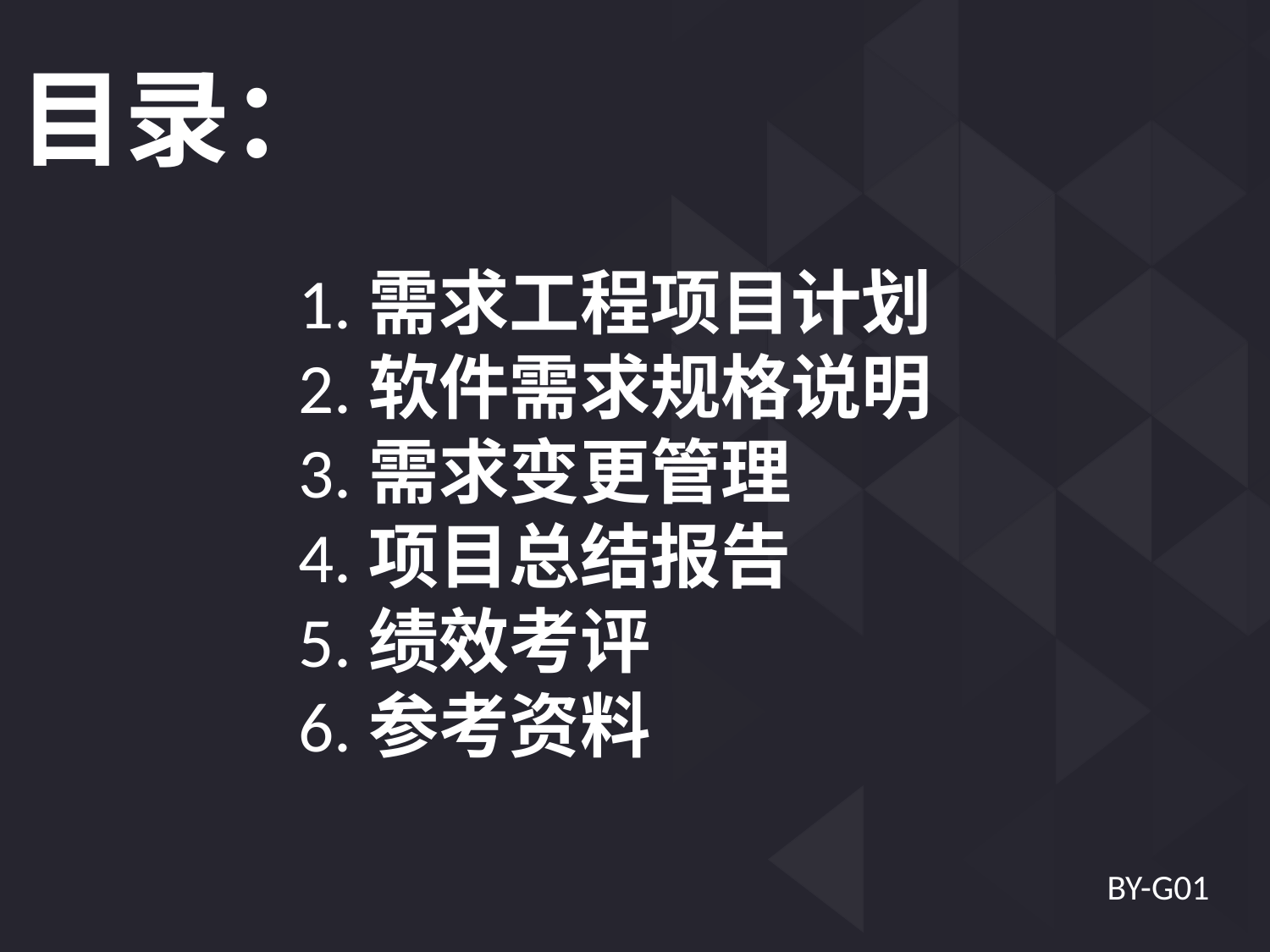

目录：
1.需求工程项目计划
2.软件需求规格说明
3.需求变更管理
4.项目总结报告
5.绩效考评
6.参考资料
BY-G01